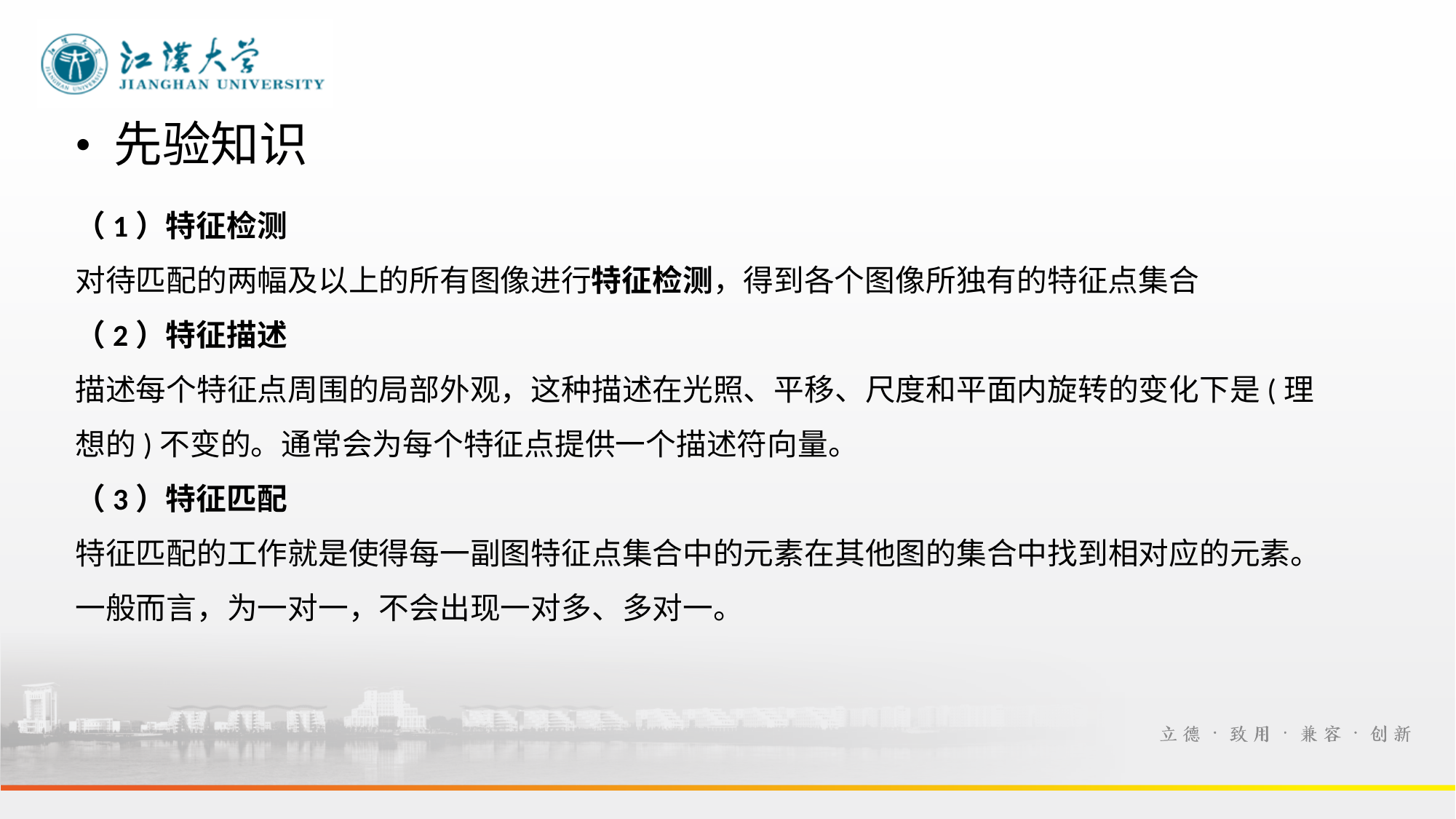

· 先验知识
（1）特征检测
对待匹配的两幅及以上的所有图像进行特征检测，得到各个图像所独有的特征点集合
（2）特征描述
描述每个特征点周围的局部外观，这种描述在光照、平移、尺度和平面内旋转的变化下是(理想的)不变的。通常会为每个特征点提供一个描述符向量。
（3）特征匹配
特征匹配的工作就是使得每一副图特征点集合中的元素在其他图的集合中找到相对应的元素。
一般而言，为一对一，不会出现一对多、多对一。